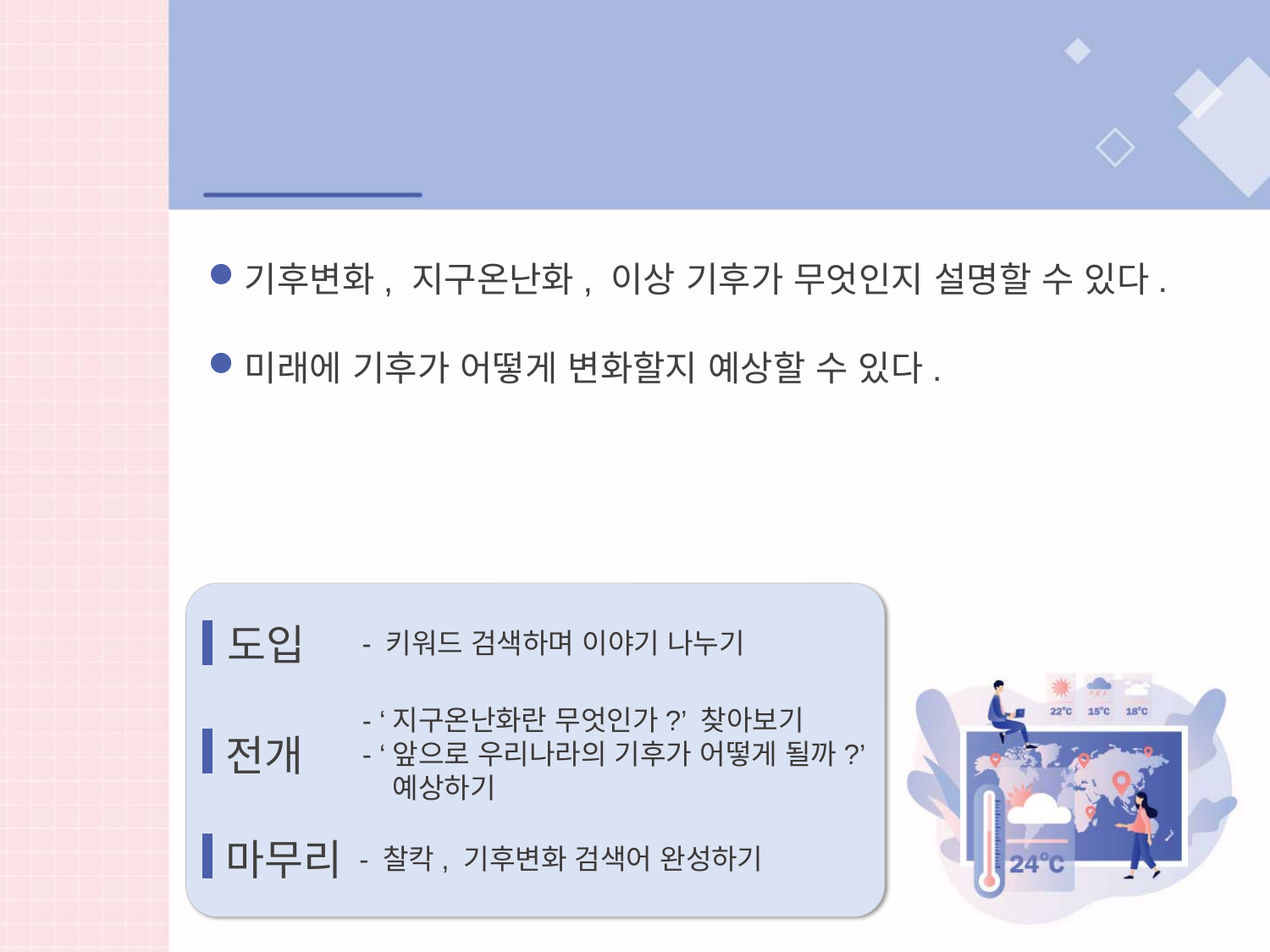

학습목표
기후변화, 지구온난화, 이상 기후가 무엇인지 설명할 수 있다.
미래에 기후가 어떻게 변화할지 예상할 수 있다.

도입
- 키워드 검색하며 이야기 나누기
- ‘지구온난화란 무엇인가?’ 찾아보기
- ‘앞으로 우리나라의 기후가 어떻게 될까?’
   예상하기
전개
마무리
- 찰칵, 기후변화 검색어 완성하기